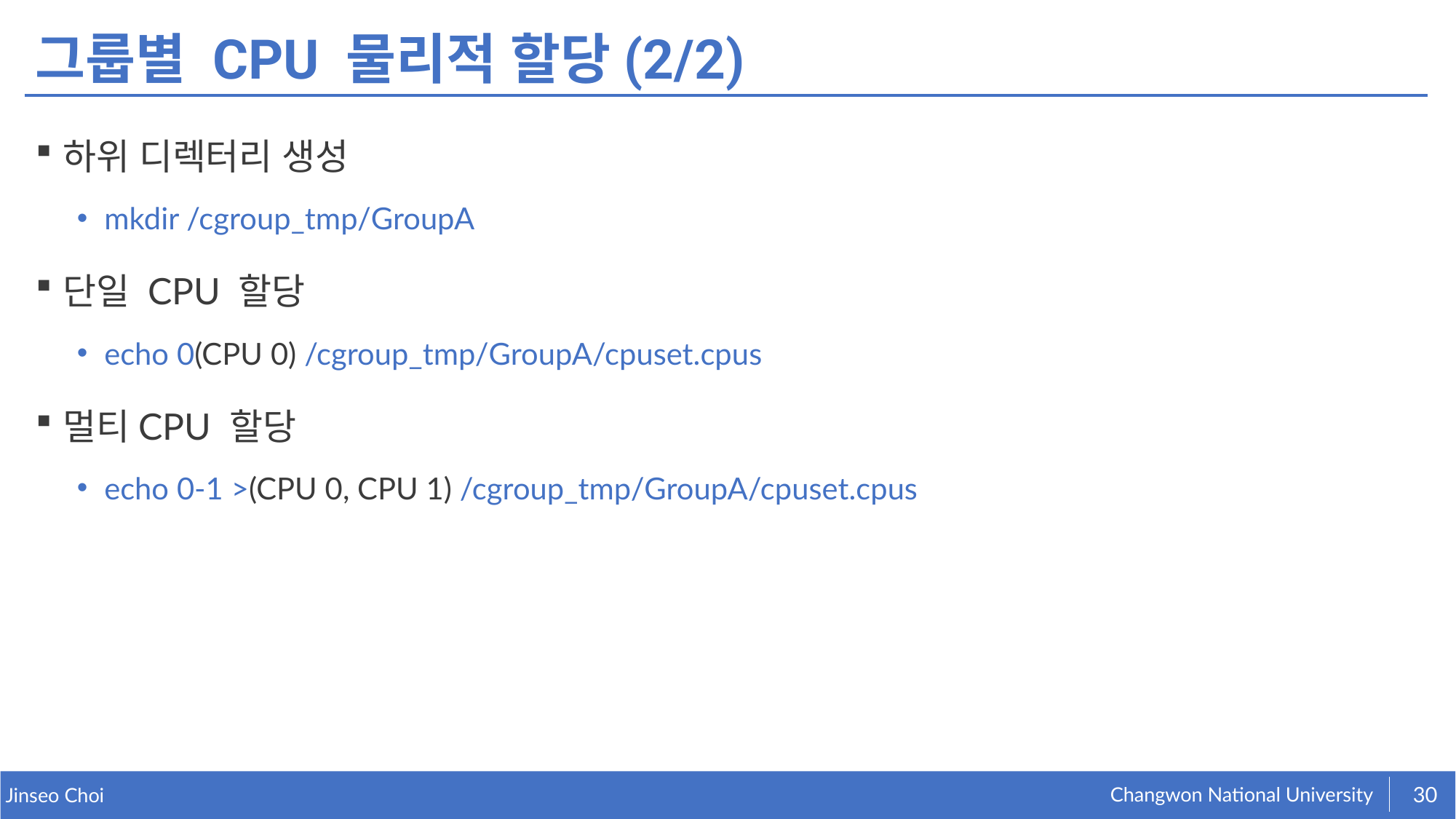

# 그룹별 CPU 물리적 할당(2/2)
하위 디렉터리 생성
mkdir /cgroup_tmp/GroupA
단일 CPU 할당
echo 0(CPU 0) /cgroup_tmp/GroupA/cpuset.cpus
멀티CPU 할당
echo 0-1 >(CPU 0, CPU 1) /cgroup_tmp/GroupA/cpuset.cpus

30